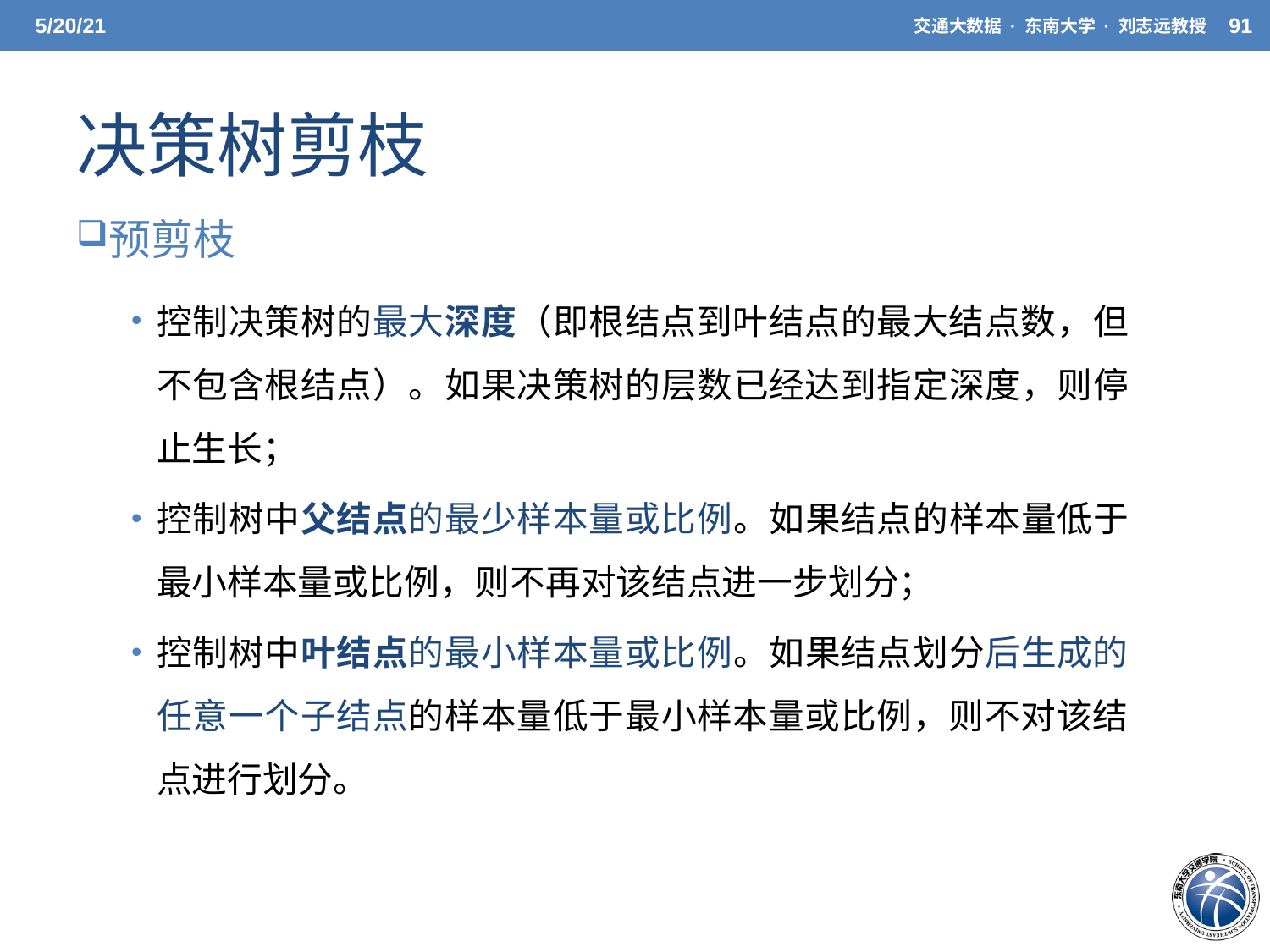

5/20/21
交通大数据 · 东南大学 · 刘志远教授
91
# 决策树剪枝
预剪枝
控制决策树的最大深度（即根结点到叶结点的最大结点数，但不包含根结点）。如果决策树的层数已经达到指定深度，则停止生长；
控制树中父结点的最少样本量或比例。如果结点的样本量低于最小样本量或比例，则不再对该结点进一步划分；
控制树中叶结点的最小样本量或比例。如果结点划分后生成的任意一个子结点的样本量低于最小样本量或比例，则不对该结点进行划分。